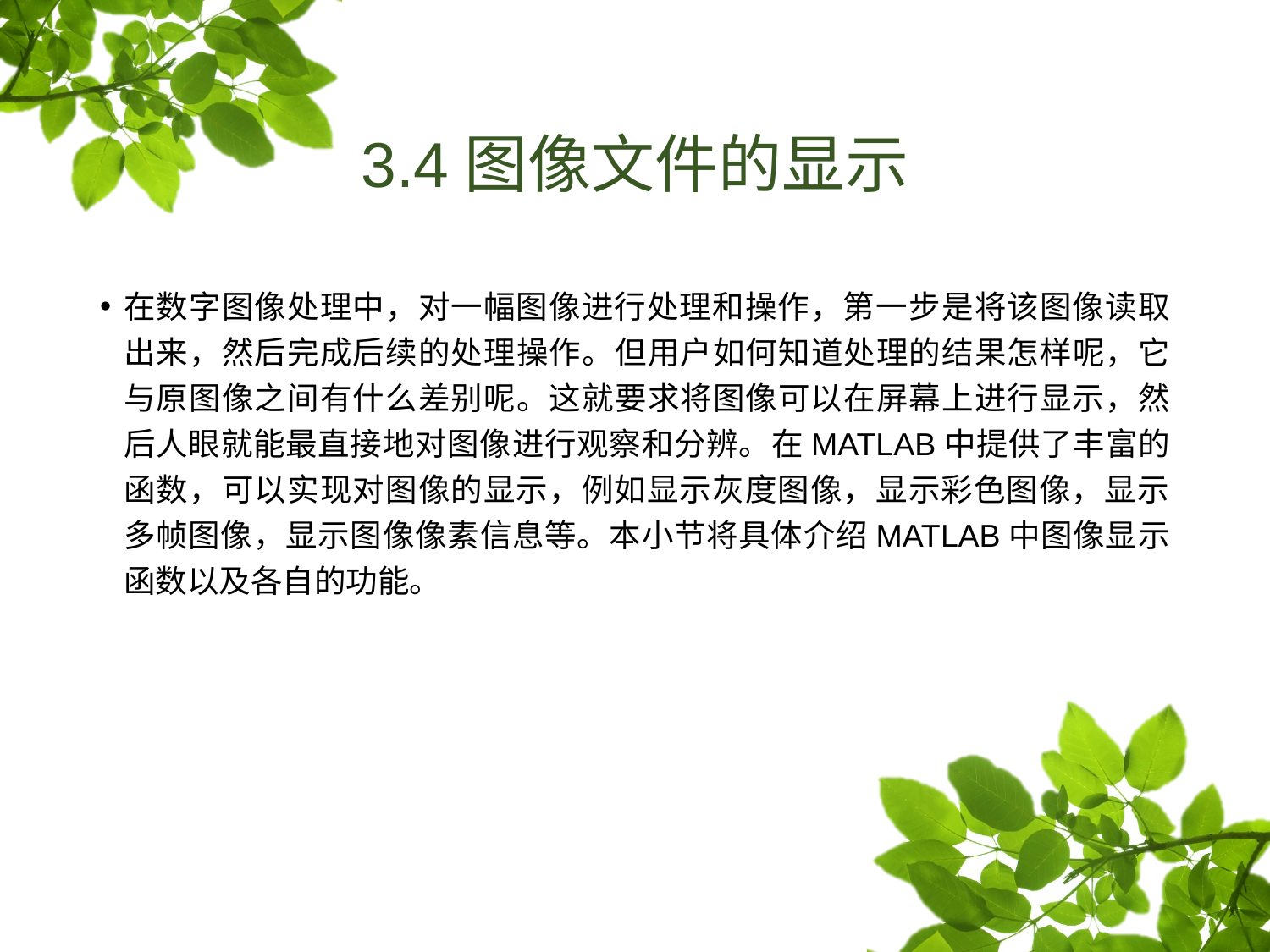

# 3.4图像文件的显示
在数字图像处理中，对一幅图像进行处理和操作，第一步是将该图像读取出来，然后完成后续的处理操作。但用户如何知道处理的结果怎样呢，它与原图像之间有什么差别呢。这就要求将图像可以在屏幕上进行显示，然后人眼就能最直接地对图像进行观察和分辨。在MATLAB中提供了丰富的函数，可以实现对图像的显示，例如显示灰度图像，显示彩色图像，显示多帧图像，显示图像像素信息等。本小节将具体介绍MATLAB中图像显示函数以及各自的功能。